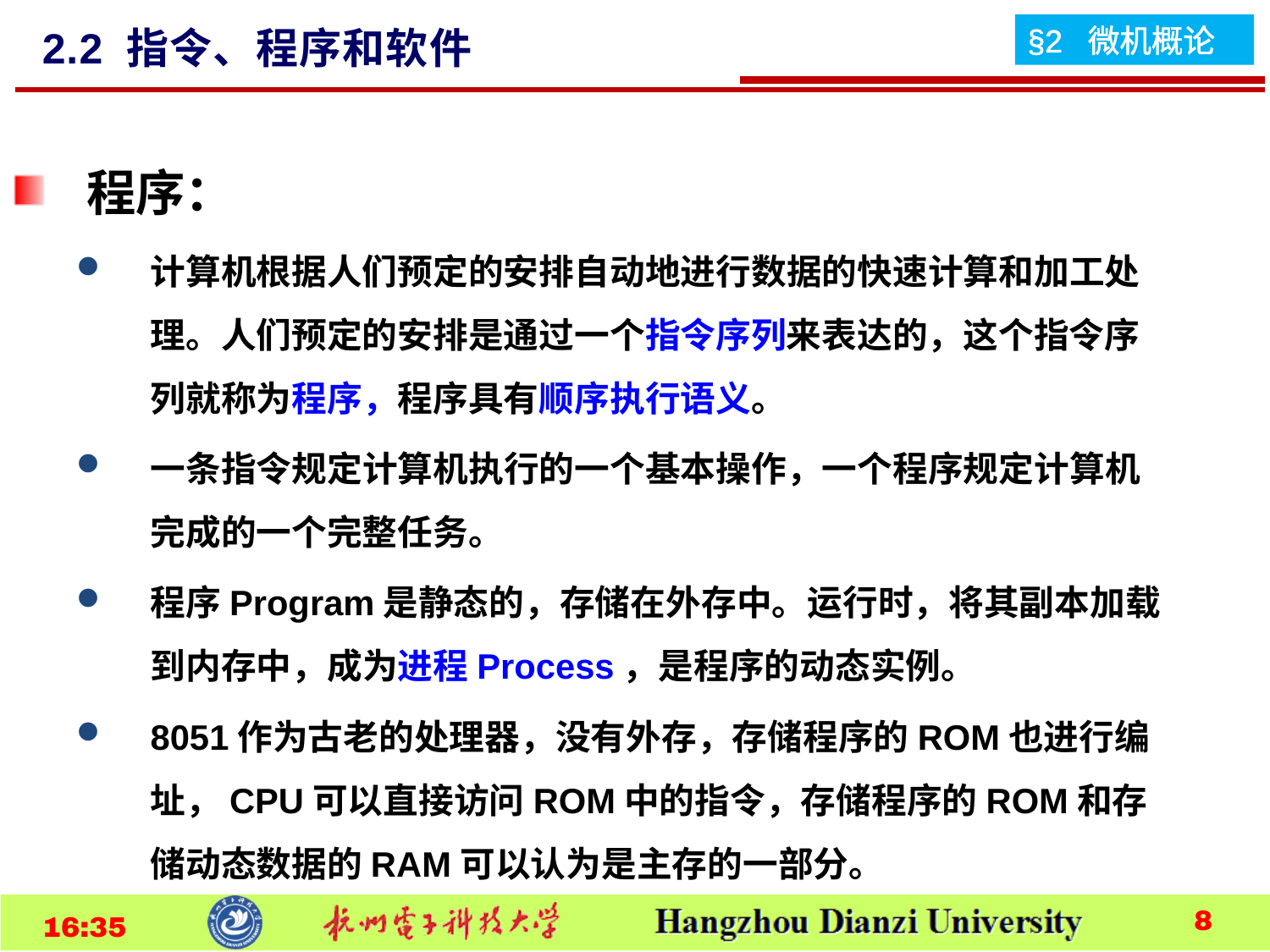

2.2 指令、程序和软件
程序：
计算机根据人们预定的安排自动地进行数据的快速计算和加工处理。人们预定的安排是通过一个指令序列来表达的，这个指令序列就称为程序，程序具有顺序执行语义。
一条指令规定计算机执行的一个基本操作，一个程序规定计算机完成的一个完整任务。
程序Program是静态的，存储在外存中。运行时，将其副本加载到内存中，成为进程Process，是程序的动态实例。
8051作为古老的处理器，没有外存，存储程序的ROM也进行编址，CPU可以直接访问ROM中的指令，存储程序的ROM和存储动态数据的RAM可以认为是主存的一部分。